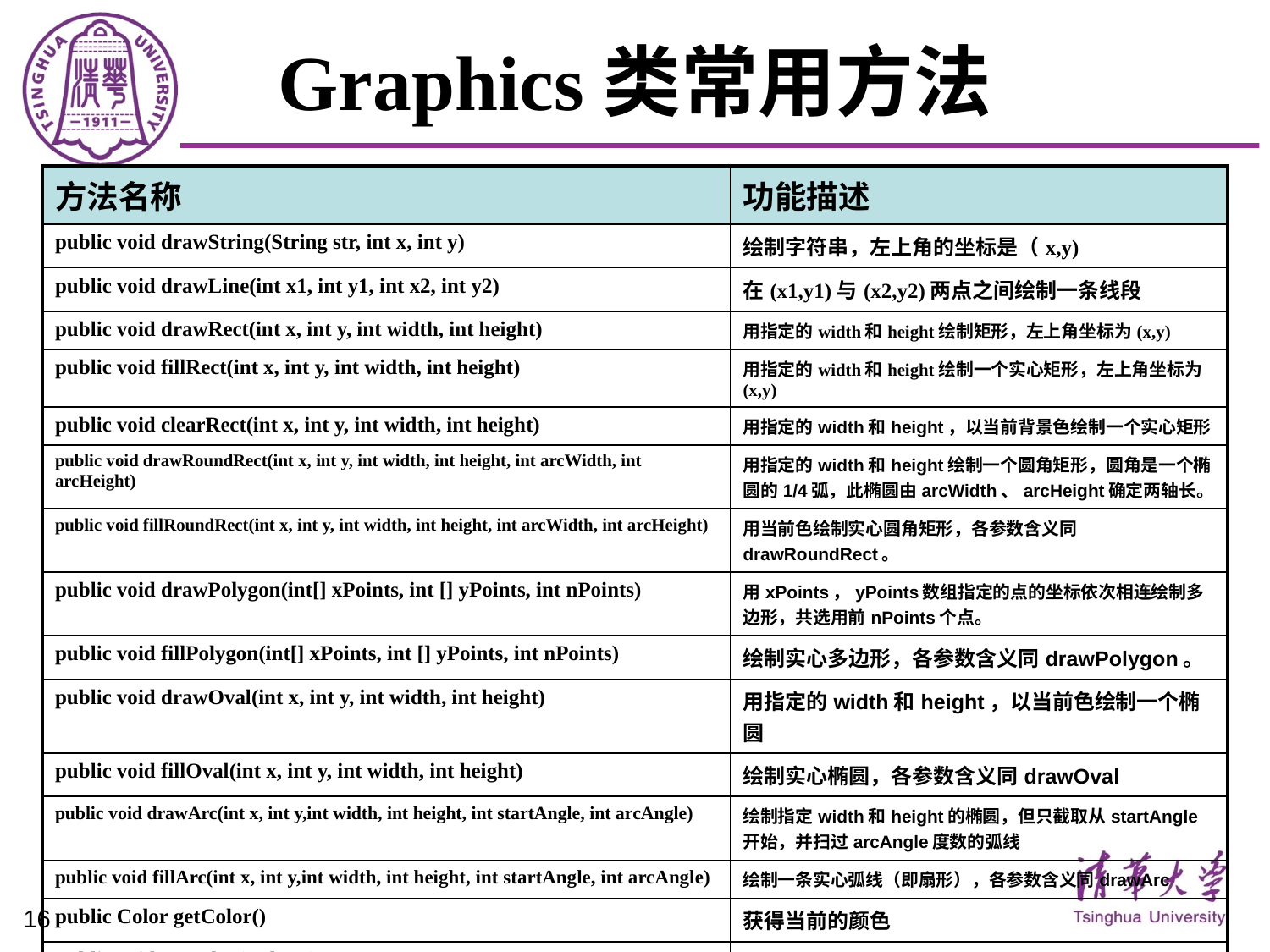

# Graphics类常用方法
| 方法名称 | 功能描述 |
| --- | --- |
| public void drawString(String str, int x, int y) | 绘制字符串，左上角的坐标是（x,y) |
| public void drawLine(int x1, int y1, int x2, int y2) | 在(x1,y1)与(x2,y2)两点之间绘制一条线段 |
| public void drawRect(int x, int y, int width, int height) | 用指定的width和height绘制矩形，左上角坐标为(x,y) |
| public void fillRect(int x, int y, int width, int height) | 用指定的width和height绘制一个实心矩形，左上角坐标为(x,y) |
| public void clearRect(int x, int y, int width, int height) | 用指定的width和height，以当前背景色绘制一个实心矩形 |
| public void drawRoundRect(int x, int y, int width, int height, int arcWidth, int arcHeight) | 用指定的width和height绘制一个圆角矩形，圆角是一个椭圆的1/4弧，此椭圆由arcWidth、arcHeight确定两轴长。 |
| public void fillRoundRect(int x, int y, int width, int height, int arcWidth, int arcHeight) | 用当前色绘制实心圆角矩形，各参数含义同drawRoundRect。 |
| public void drawPolygon(int[] xPoints, int [] yPoints, int nPoints) | 用xPoints，yPoints数组指定的点的坐标依次相连绘制多边形，共选用前nPoints个点。 |
| public void fillPolygon(int[] xPoints, int [] yPoints, int nPoints) | 绘制实心多边形，各参数含义同drawPolygon。 |
| public void drawOval(int x, int y, int width, int height) | 用指定的width和height，以当前色绘制一个椭圆 |
| public void fillOval(int x, int y, int width, int height) | 绘制实心椭圆，各参数含义同drawOval |
| public void drawArc(int x, int y,int width, int height, int startAngle, int arcAngle) | 绘制指定width和height的椭圆，但只截取从startAngle开始，并扫过arcAngle度数的弧线 |
| public void fillArc(int x, int y,int width, int height, int startAngle, int arcAngle) | 绘制一条实心弧线（即扇形），各参数含义同drawArc |
| public Color getColor() | 获得当前的颜色 |
| public void setColor(Color c) | 设置当前颜色 |
| public Font getFont() | 获得当前字体 |
| public void setFont(Font f) | 设置当前字体为f指定的字体、风格和大小 |
16